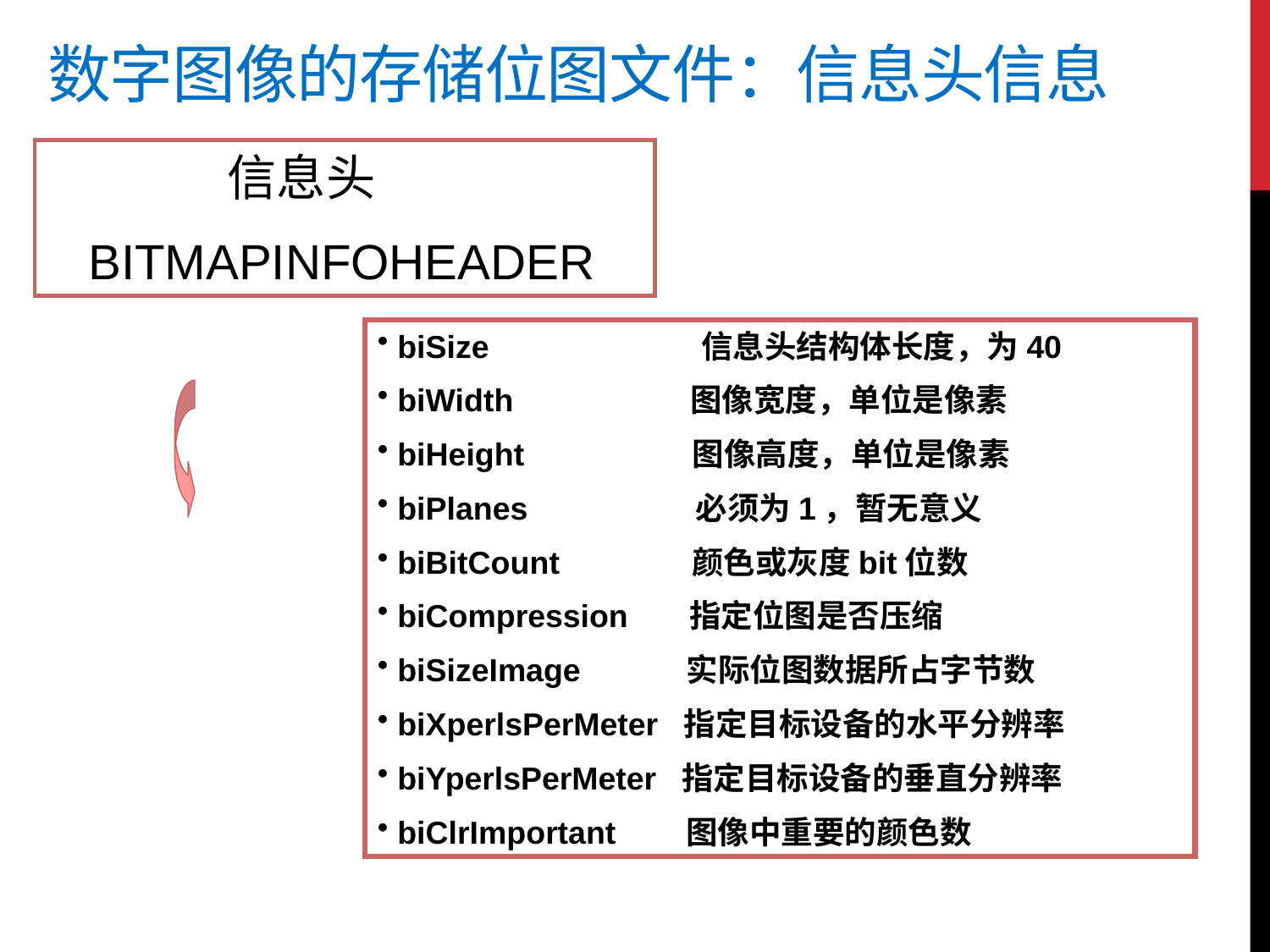

# 数字图像的存储位图文件：信息头信息
                        信息头
   BITMAPINFOHEADER
 biSize                       信息头结构体长度，为40
 biWidth                   图像宽度，单位是像素
 biHeight                  图像高度，单位是像素
 biPlanes                  必须为1，暂无意义
 biBitCount              颜色或灰度bit位数
 biCompression      指定位图是否压缩
 biSizeImage           实际位图数据所占字节数
 biXperlsPerMeter  指定目标设备的水平分辨率
 biYperlsPerMeter  指定目标设备的垂直分辨率
 biClrImportant       图像中重要的颜色数